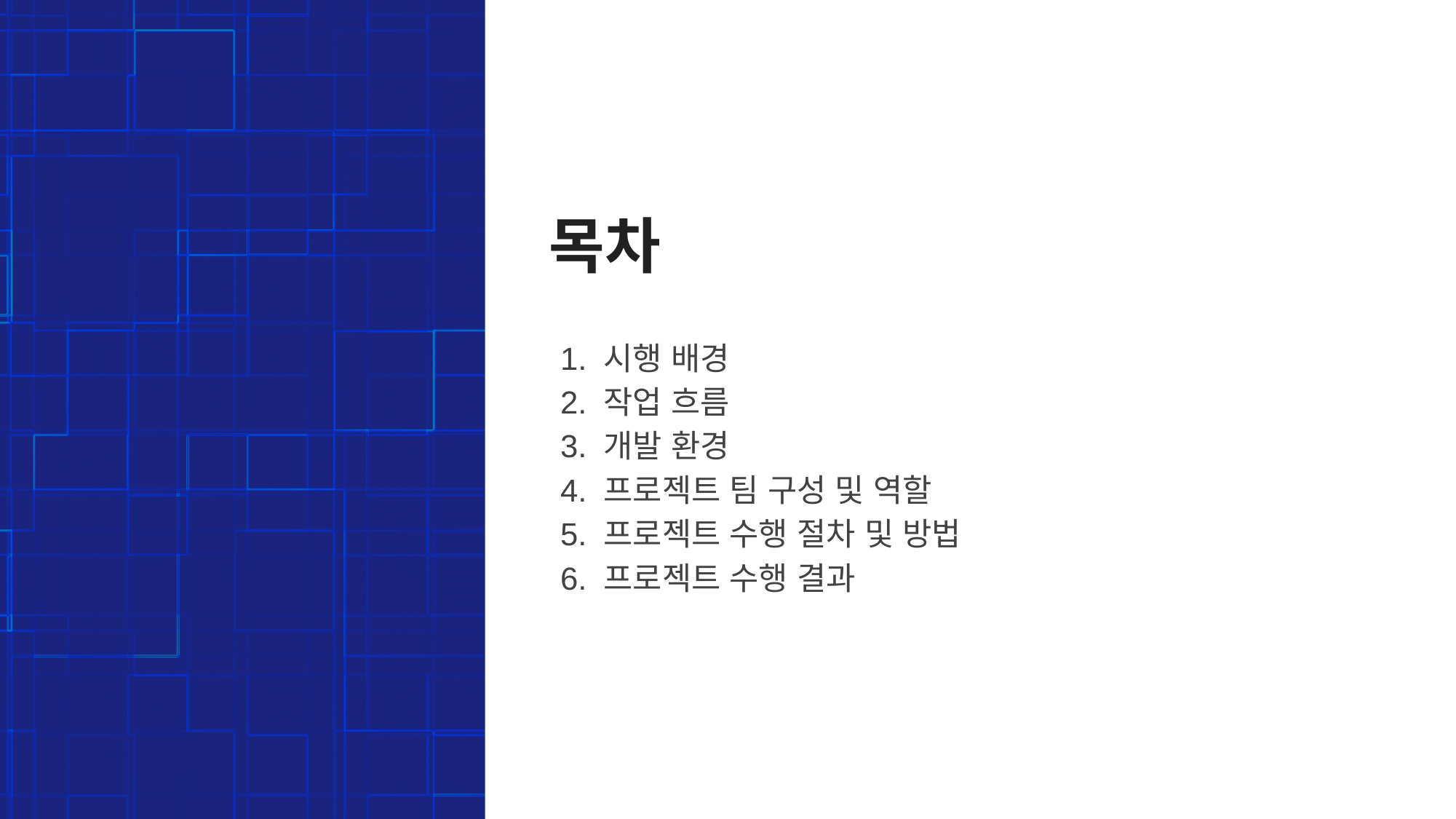

# 목차
시행 배경
작업 흐름
개발 환경
프로젝트 팀 구성 및 역할
프로젝트 수행 절차 및 방법
프로젝트 수행 결과